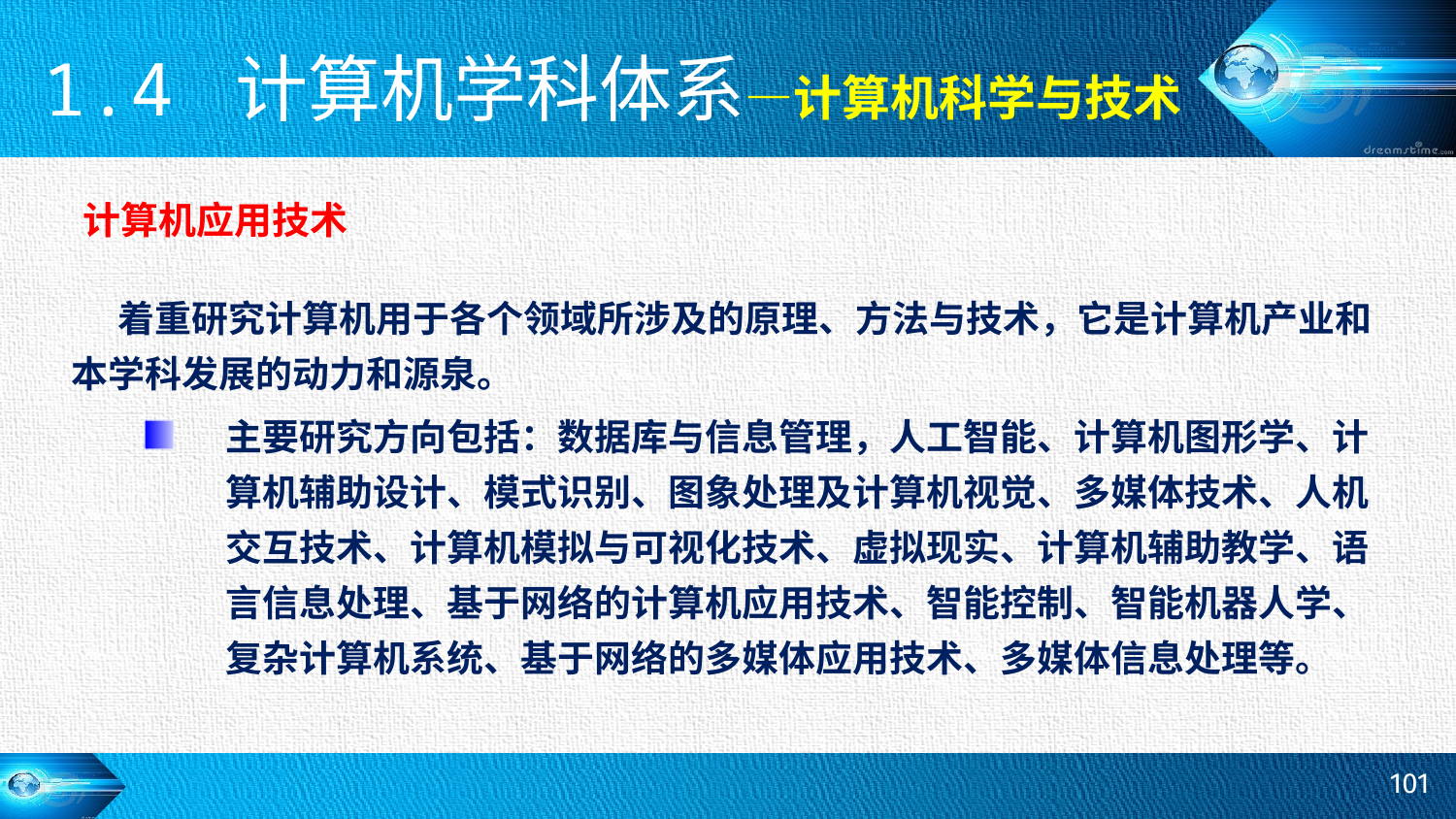

1.4 计算机学科体系—计算机科学与技术
# 计算机应用技术
    着重研究计算机用于各个领域所涉及的原理、方法与技术，它是计算机产业和本学科发展的动力和源泉。
主要研究方向包括：数据库与信息管理，人工智能、计算机图形学、计算机辅助设计、模式识别、图象处理及计算机视觉、多媒体技术、人机交互技术、计算机模拟与可视化技术、虚拟现实、计算机辅助教学、语言信息处理、基于网络的计算机应用技术、智能控制、智能机器人学、复杂计算机系统、基于网络的多媒体应用技术、多媒体信息处理等。
101